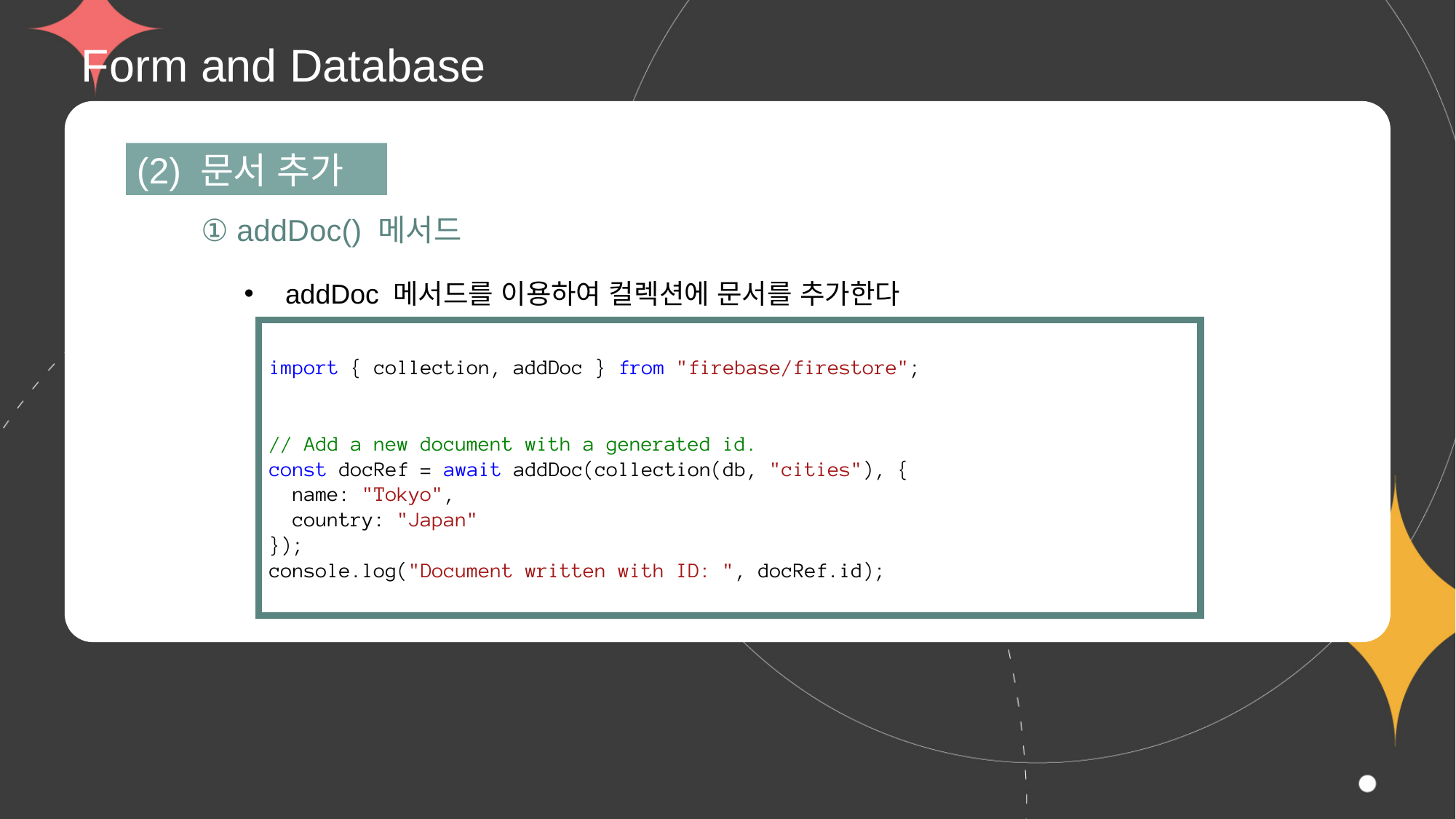

# Form and Database
(2) 문서 추가
① addDoc() 메서드
addDoc 메서드를 이용하여 컬렉션에 문서를 추가한다
import { collection, addDoc } from "firebase/firestore";

// Add a new document with a generated id.
const docRef = await addDoc(collection(db, "cities"), {
  name: "Tokyo",
  country: "Japan"
});
console.log("Document written with ID: ", docRef.id);